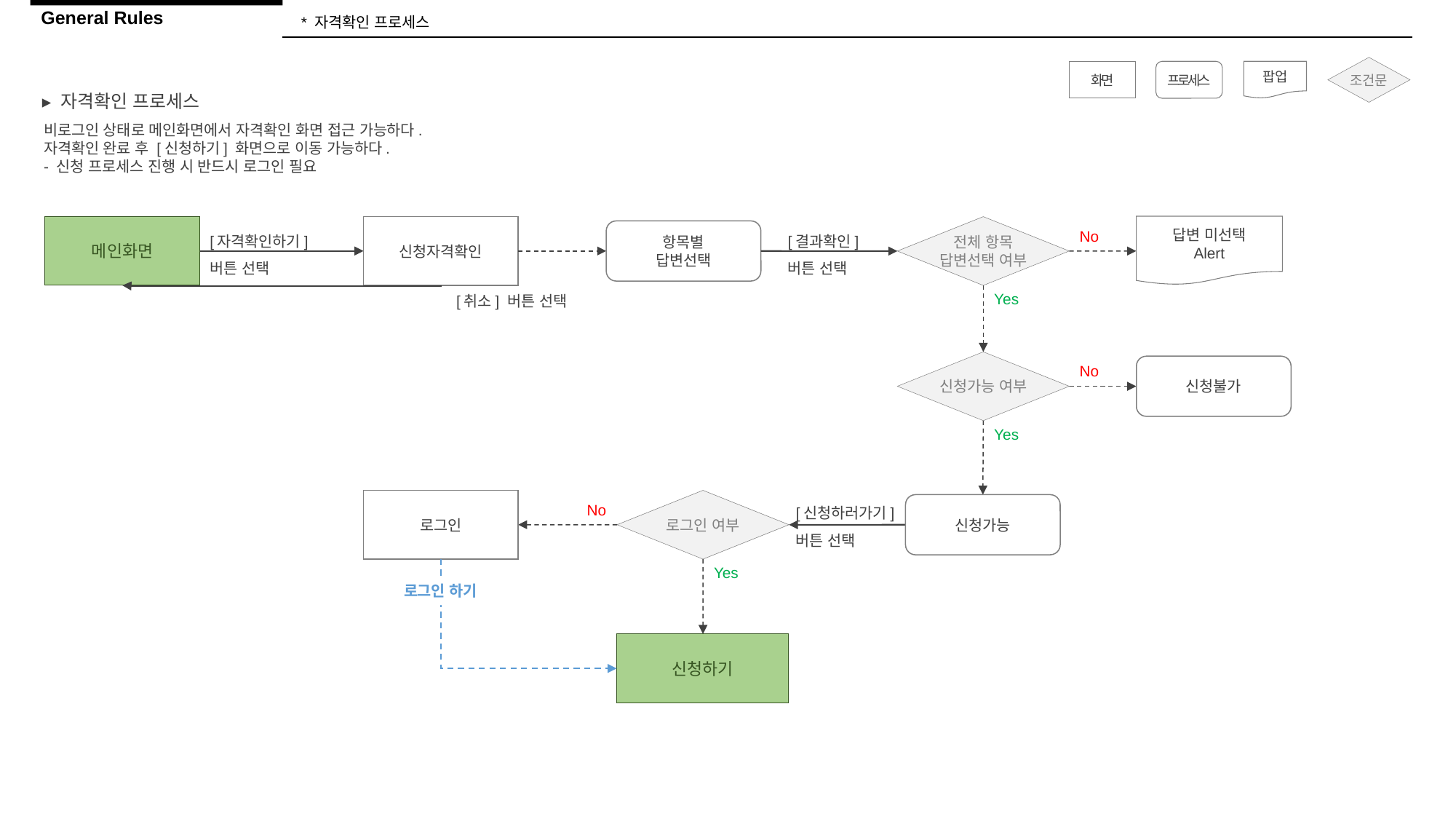

General Rules
* 자격확인 프로세스
조건문
화면
프로세스
팝업
▸ 자격확인 프로세스
비로그인 상태로 메인화면에서 자격확인 화면 접근 가능하다.
자격확인 완료 후 [신청하기] 화면으로 이동 가능하다.
- 신청 프로세스 진행 시 반드시 로그인 필요
답변 미선택
Alert
메인화면
신청자격확인
전체 항목
답변선택 여부
[자격확인하기]
버튼 선택
[결과확인]
버튼 선택
항목별
답변선택
No
Yes
[취소] 버튼 선택
신청가능 여부
신청불가
No
Yes
[신청하러가기]
버튼 선택
로그인
로그인 여부
신청가능
No
Yes
로그인 하기
신청하기